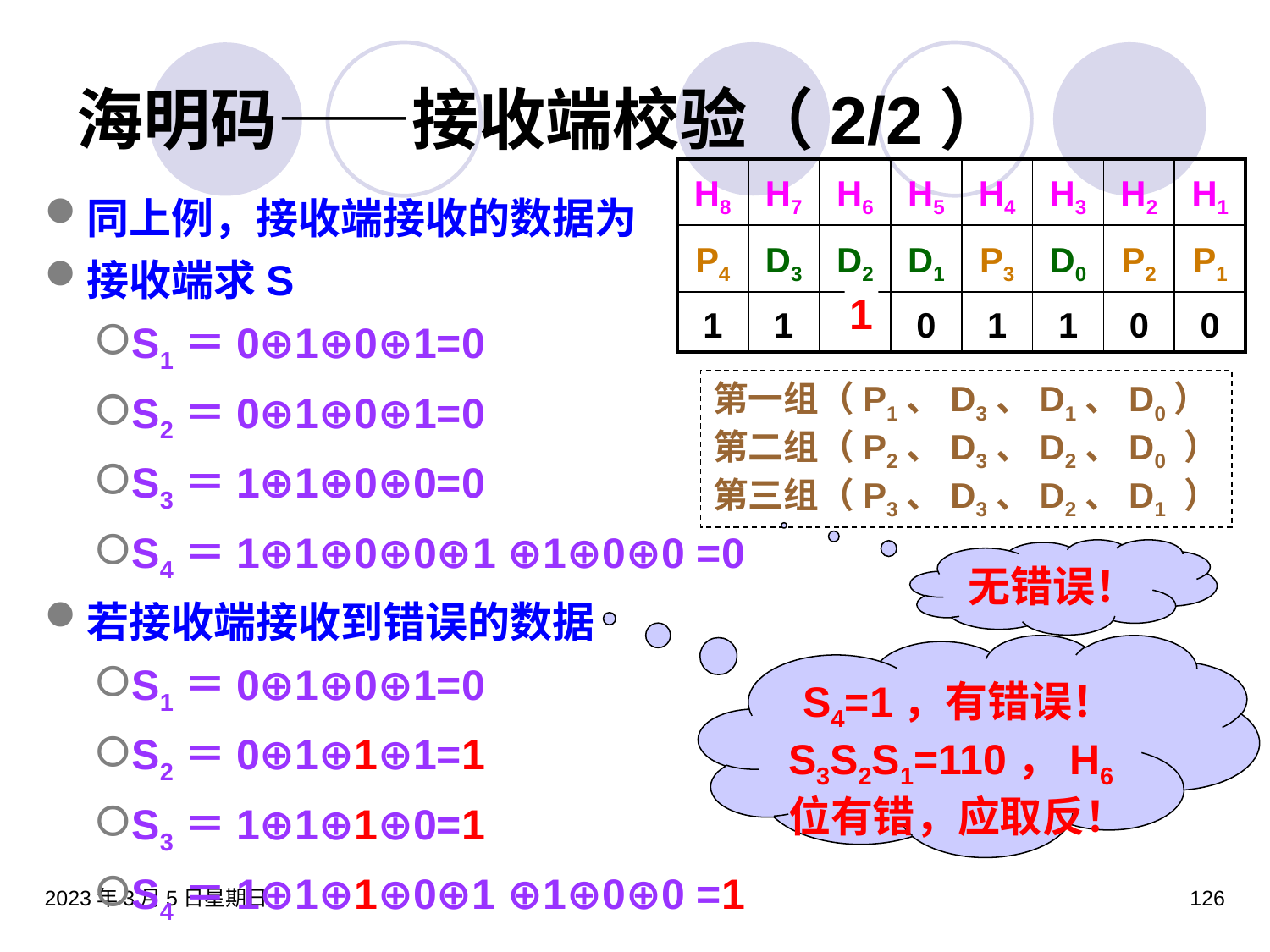

# 海明码——接收端校验（2/2）
| H8 | H7 | H6 | H5 | H4 | H3 | H2 | H1 |
| --- | --- | --- | --- | --- | --- | --- | --- |
| P4 | D3 | D2 | D1 | P3 | D0 | P2 | P1 |
| 1 | 1 | 0 | 0 | 1 | 1 | 0 | 0 |
同上例，接收端接收的数据为
接收端求S
S1＝0⊕1⊕0⊕1=0
S2＝0⊕1⊕0⊕1=0
S3＝1⊕1⊕0⊕0=0
S4＝1⊕1⊕0⊕0⊕1 ⊕1⊕0⊕0 =0
若接收端接收到错误的数据
S1＝0⊕1⊕0⊕1=0
S2＝0⊕1⊕1⊕1=1
S3＝1⊕1⊕1⊕0=1
S4＝1⊕1⊕1⊕0⊕1 ⊕1⊕0⊕0 =1
1
第一组（P1、D3、D1、D0）
第二组（P2、D3、D2、D0 ）
第三组（P3、D3、D2、D1 ）
无错误！
S4=1，有错误！
S3S2S1=110，H6位有错，应取反！
2023年3月5日星期日
126